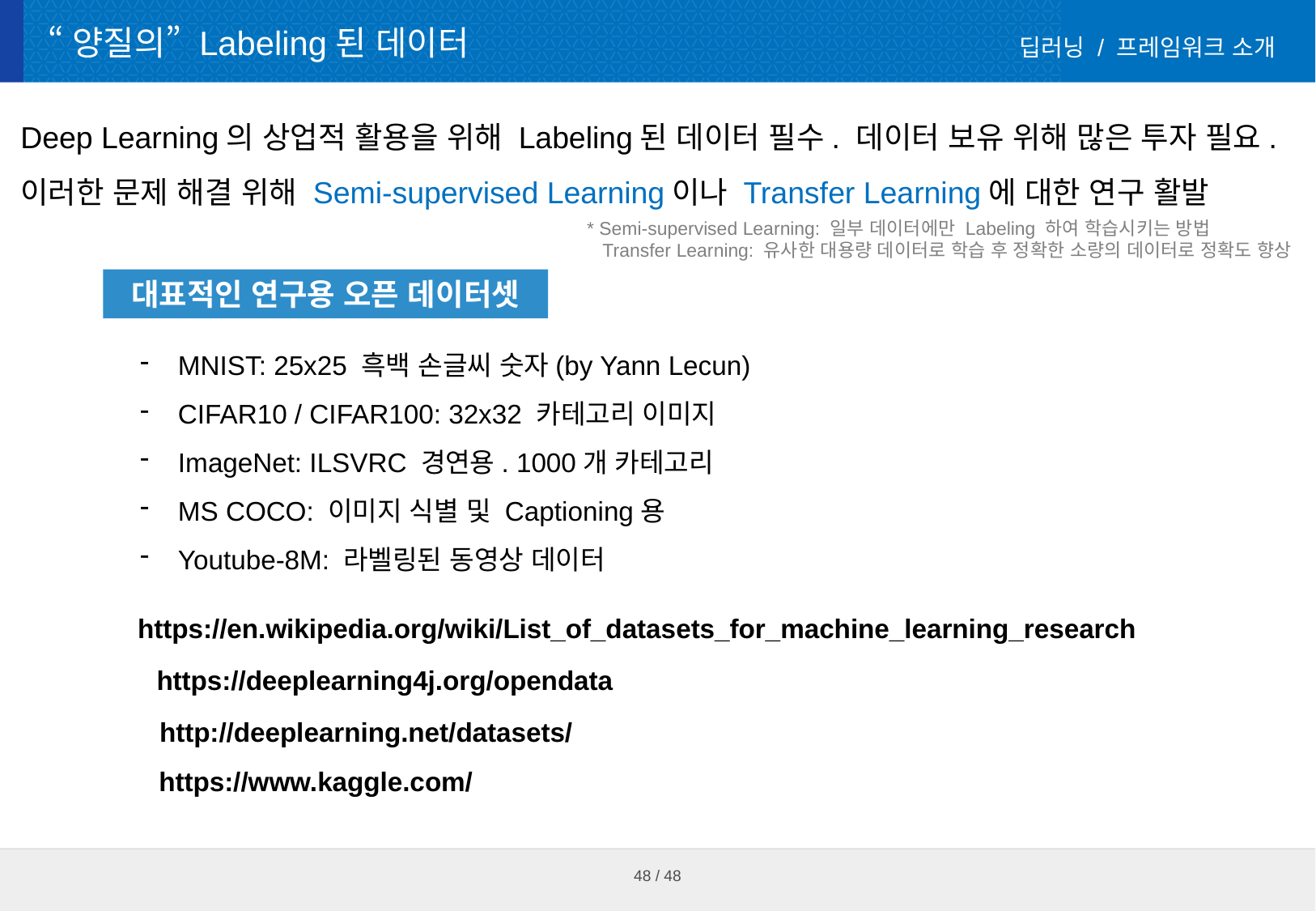

# “양질의” Labeling된 데이터
딥러닝 / 프레임워크 소개
Deep Learning의 상업적 활용을 위해 Labeling된 데이터 필수. 데이터 보유 위해 많은 투자 필요.
이러한 문제 해결 위해 Semi-supervised Learning이나 Transfer Learning에 대한 연구 활발
* Semi-supervised Learning: 일부 데이터에만 Labeling 하여 학습시키는 방법
   Transfer Learning: 유사한 대용량 데이터로 학습 후 정확한 소량의 데이터로 정확도 향상
대표적인 연구용 오픈 데이터셋
MNIST: 25x25 흑백 손글씨 숫자(by Yann Lecun)
CIFAR10 / CIFAR100: 32x32 카테고리 이미지
ImageNet: ILSVRC 경연용. 1000개 카테고리
MS COCO: 이미지 식별 및 Captioning용
Youtube-8M: 라벨링된 동영상 데이터
https://en.wikipedia.org/wiki/List_of_datasets_for_machine_learning_research
https://deeplearning4j.org/opendata
http://deeplearning.net/datasets/
https://www.kaggle.com/